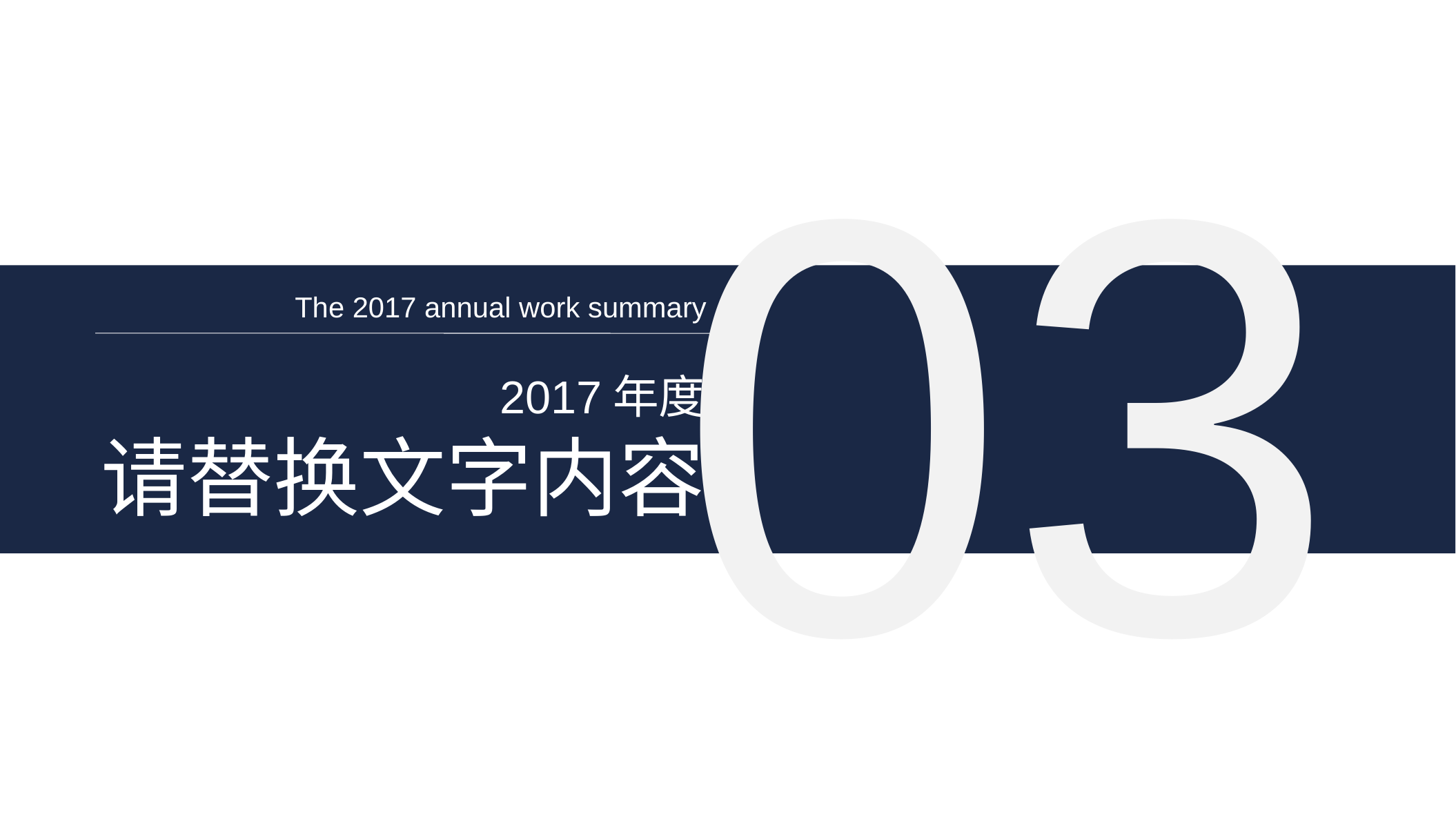

03

The 2017 annual work summary

2017年度
请替换文字内容